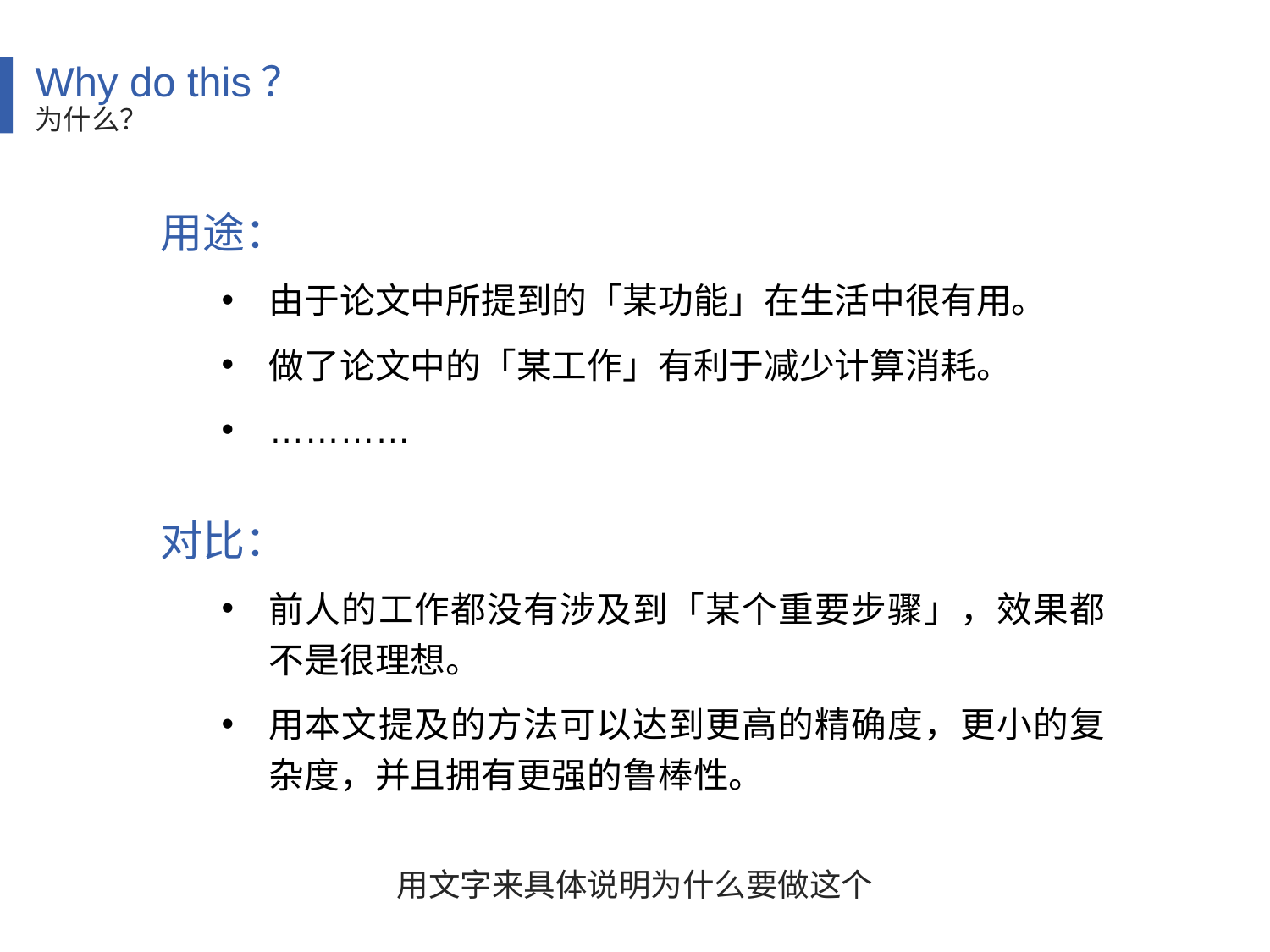

Why do this？
为什么？
用途：
由于论文中所提到的「某功能」在生活中很有用。
做了论文中的「某工作」有利于减少计算消耗。
…………
对比：
前人的工作都没有涉及到「某个重要步骤」，效果都不是很理想。
用本文提及的方法可以达到更高的精确度，更小的复杂度，并且拥有更强的鲁棒性。
用文字来具体说明为什么要做这个